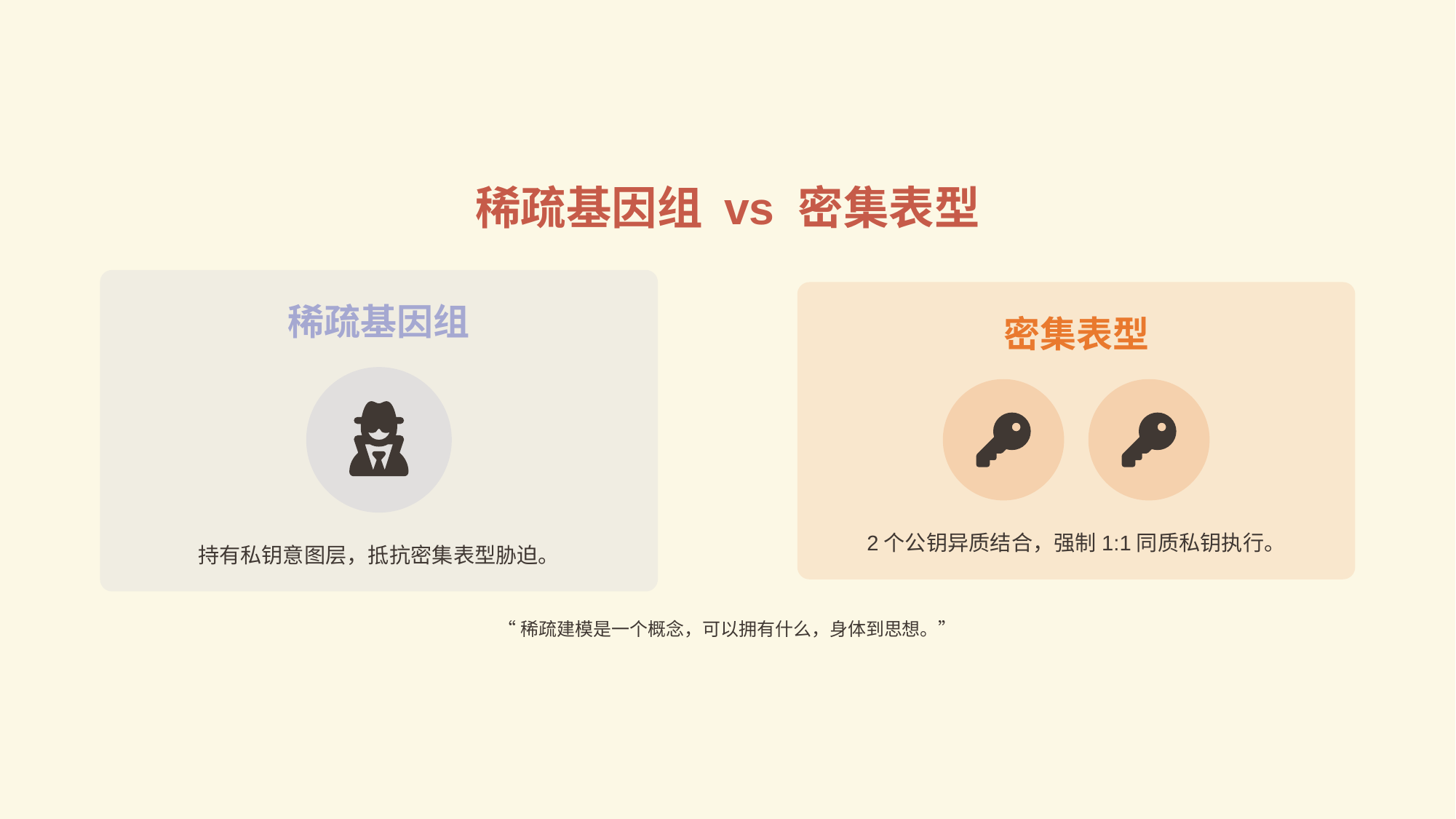

稀疏基因组 vs 密集表型

稀疏基因组
密集表型

2个公钥异质结合，强制1:1同质私钥执行。
持有私钥意图层，抵抗密集表型胁迫。
“稀疏建模是一个概念，可以拥有什么，身体到思想。”